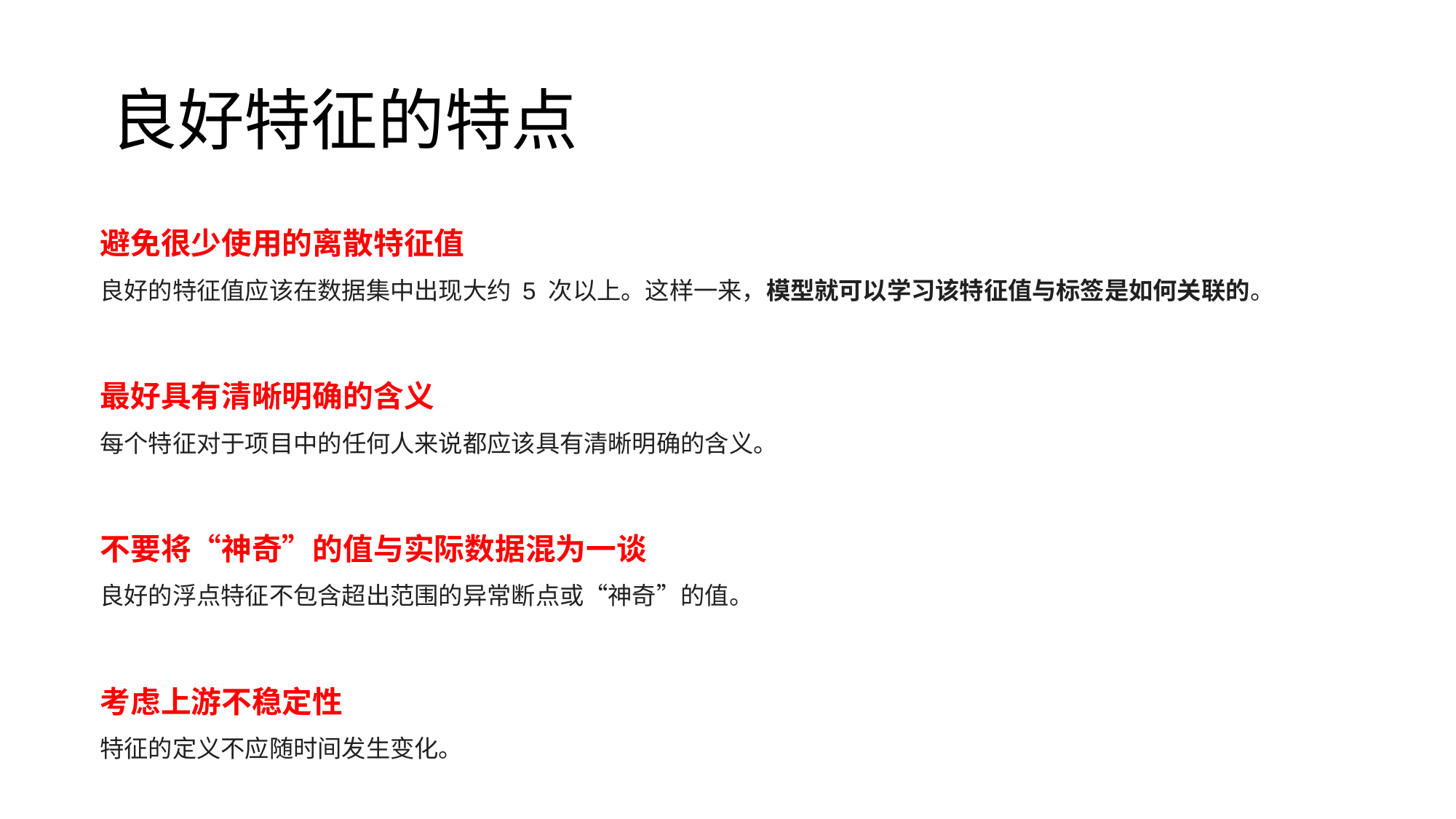

# 良好特征的特点
避免很少使用的离散特征值
良好的特征值应该在数据集中出现大约 5 次以上。这样一来，模型就可以学习该特征值与标签是如何关联的。

最好具有清晰明确的含义
每个特征对于项目中的任何人来说都应该具有清晰明确的含义。

不要将“神奇”的值与实际数据混为一谈
良好的浮点特征不包含超出范围的异常断点或“神奇”的值。

考虑上游不稳定性
特征的定义不应随时间发生变化。